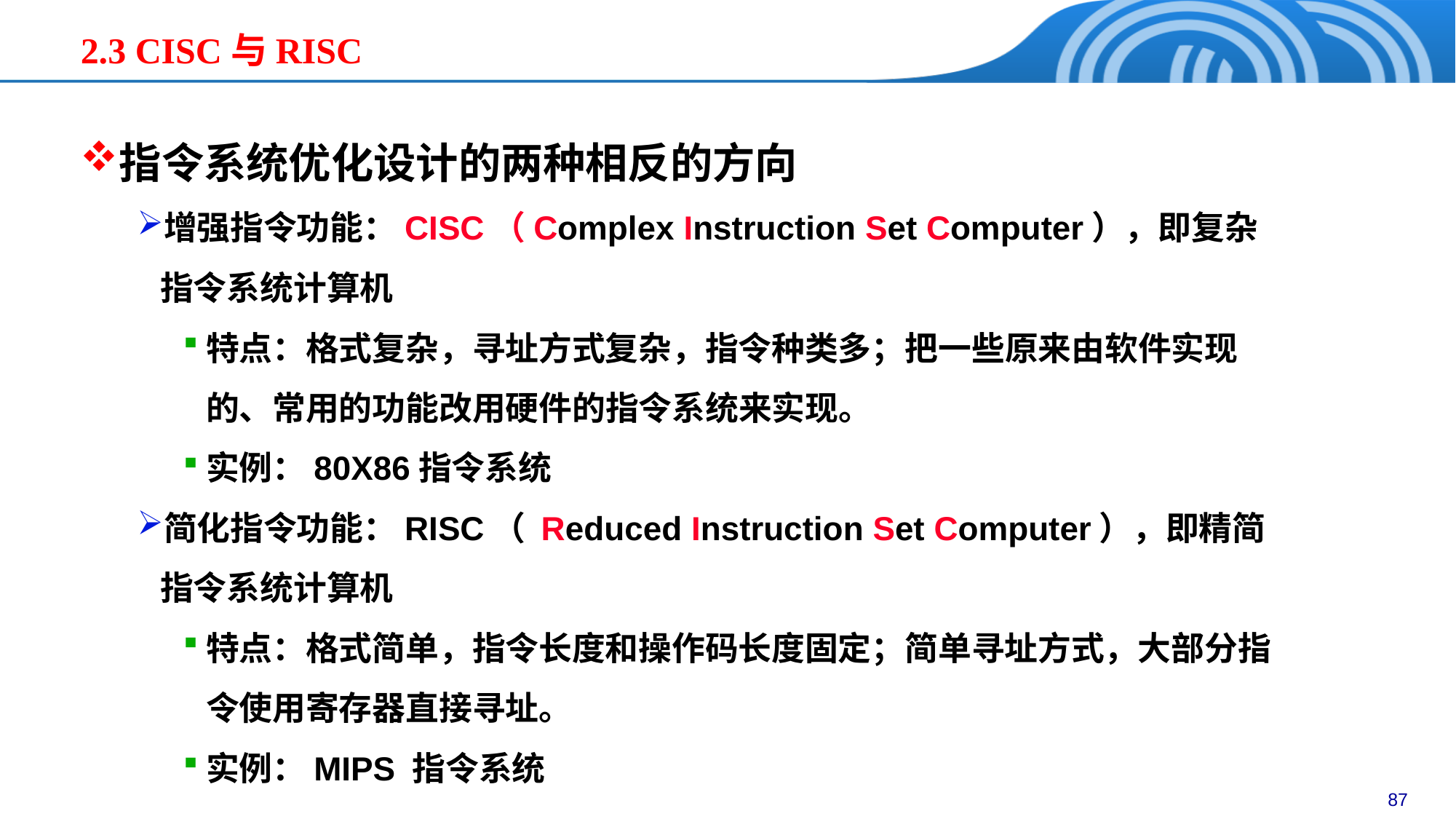

2.3 CISC与RISC
指令系统优化设计的两种相反的方向
增强指令功能：CISC（Complex Instruction Set Computer），即复杂指令系统计算机
特点：格式复杂，寻址方式复杂，指令种类多；把一些原来由软件实现的、常用的功能改用硬件的指令系统来实现。
实例：80X86指令系统
简化指令功能：RISC（ Reduced Instruction Set Computer），即精简指令系统计算机
特点：格式简单，指令长度和操作码长度固定；简单寻址方式，大部分指令使用寄存器直接寻址。
实例：MIPS 指令系统